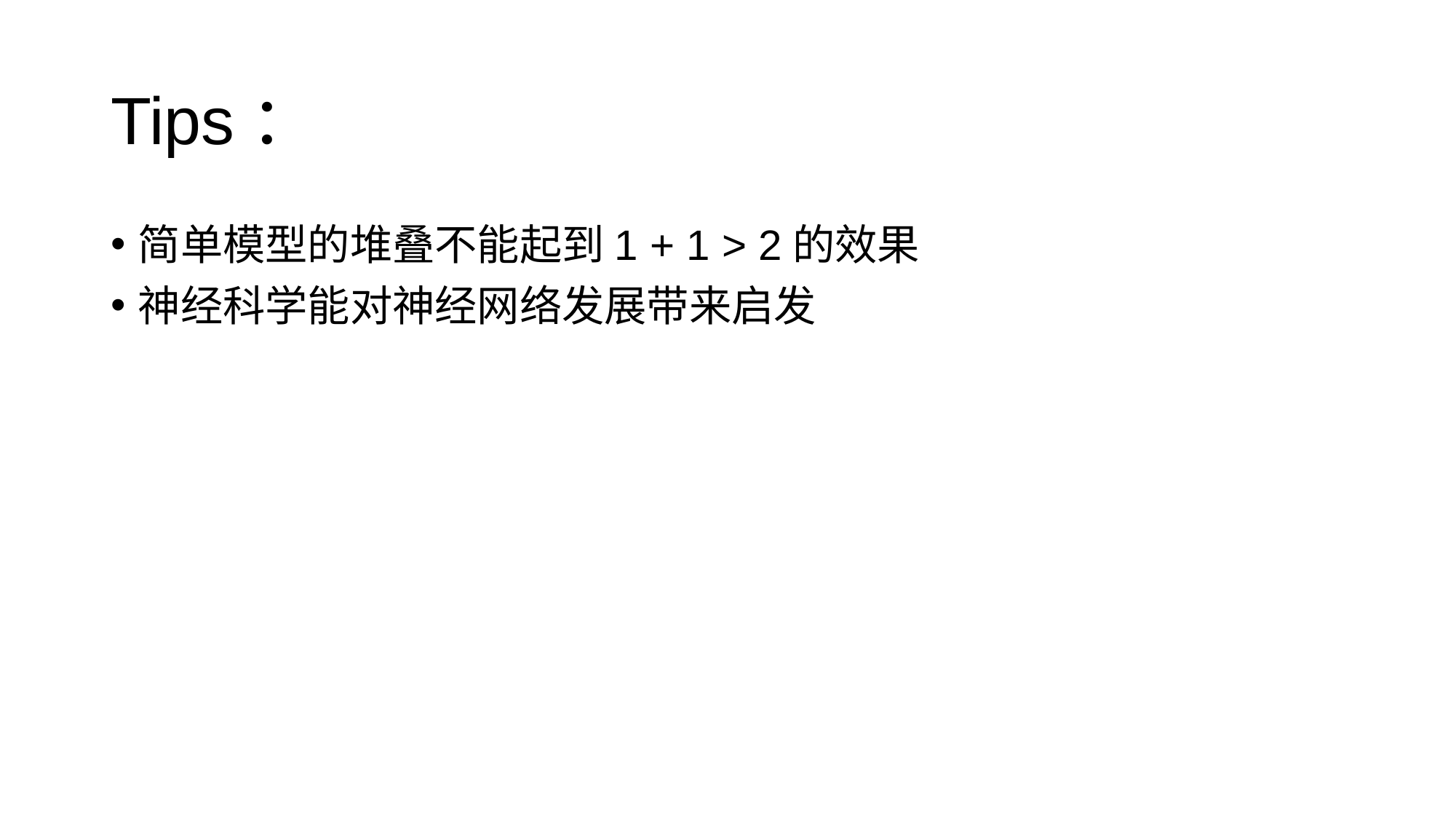

# Tips：
简单模型的堆叠不能起到1 + 1 > 2的效果
神经科学能对神经网络发展带来启发